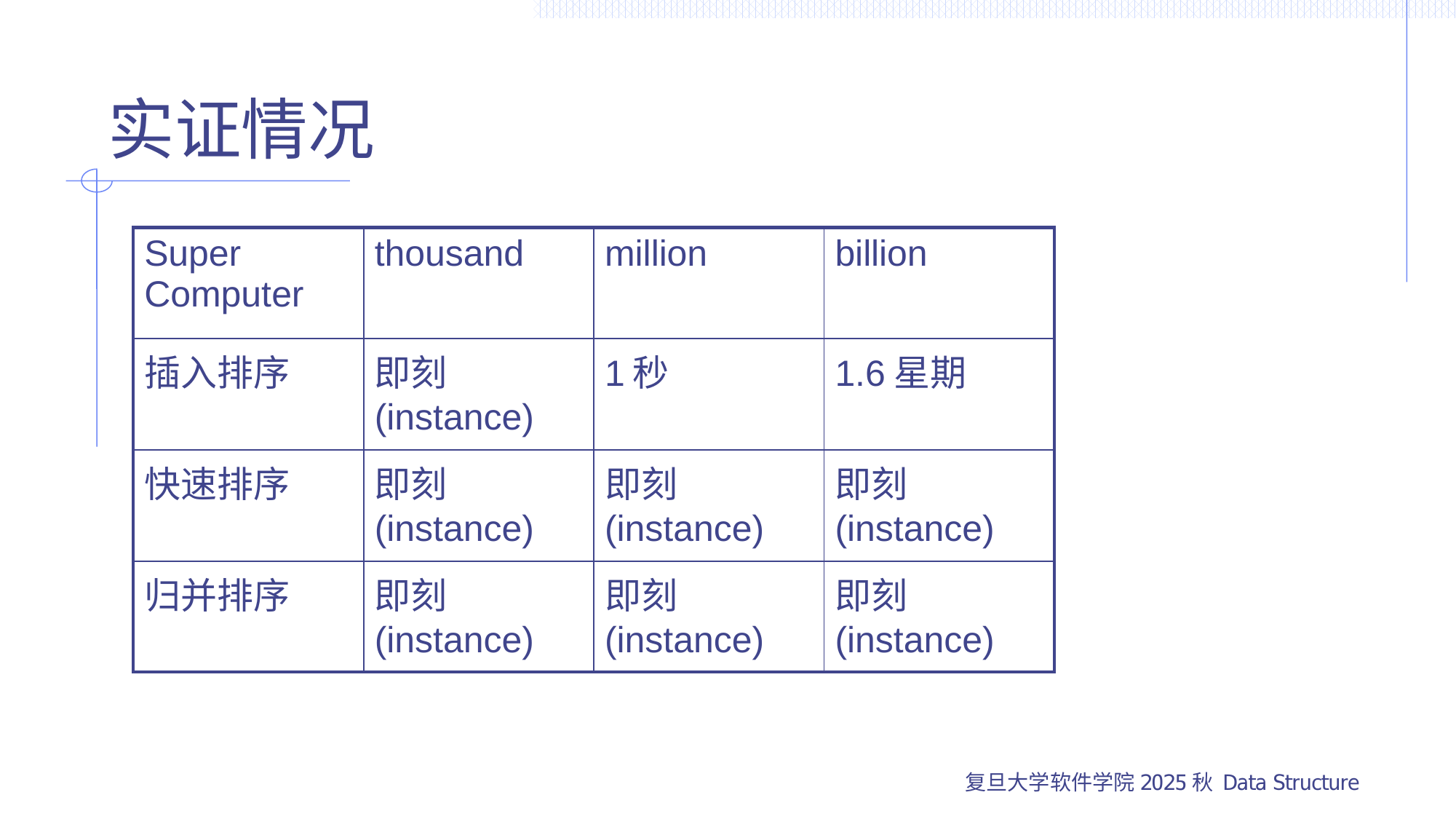

# 实证情况
| Super Computer | thousand | million | billion |
| --- | --- | --- | --- |
| 插入排序 | 即刻(instance) | 1秒 | 1.6星期 |
| 快速排序 | 即刻(instance) | 即刻(instance) | 即刻(instance) |
| 归并排序 | 即刻(instance) | 即刻(instance) | 即刻(instance) |